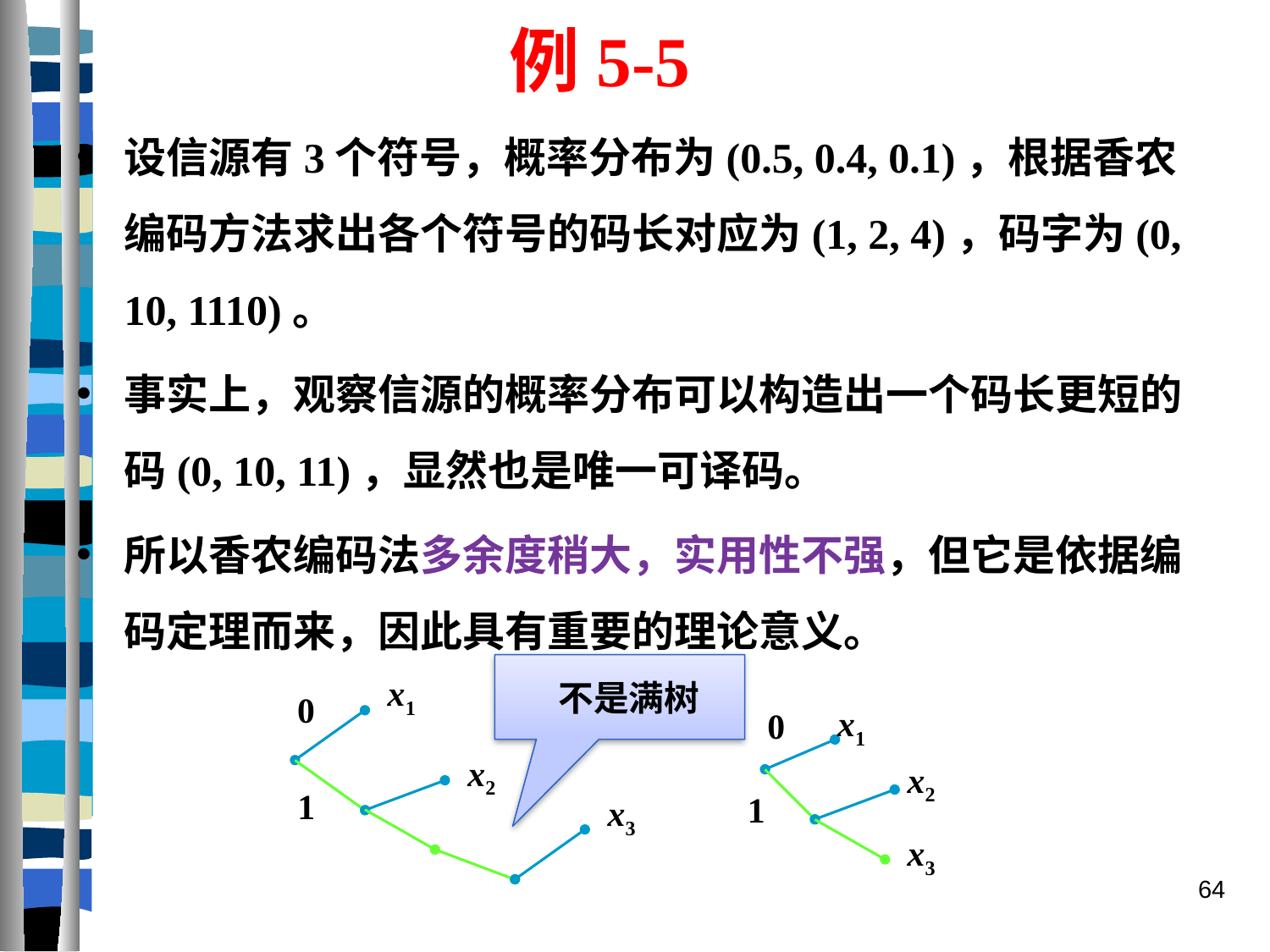

例5-5
设信源有3个符号，概率分布为(0.5, 0.4, 0.1)，根据香农编码方法求出各个符号的码长对应为(1, 2, 4)，码字为(0, 10, 1110)。
事实上，观察信源的概率分布可以构造出一个码长更短的码(0, 10, 11)，显然也是唯一可译码。
所以香农编码法多余度稍大，实用性不强，但它是依据编码定理而来，因此具有重要的理论意义。
不是满树
x1
0
x1
0

x2
x2

1
x3
1

x3

64